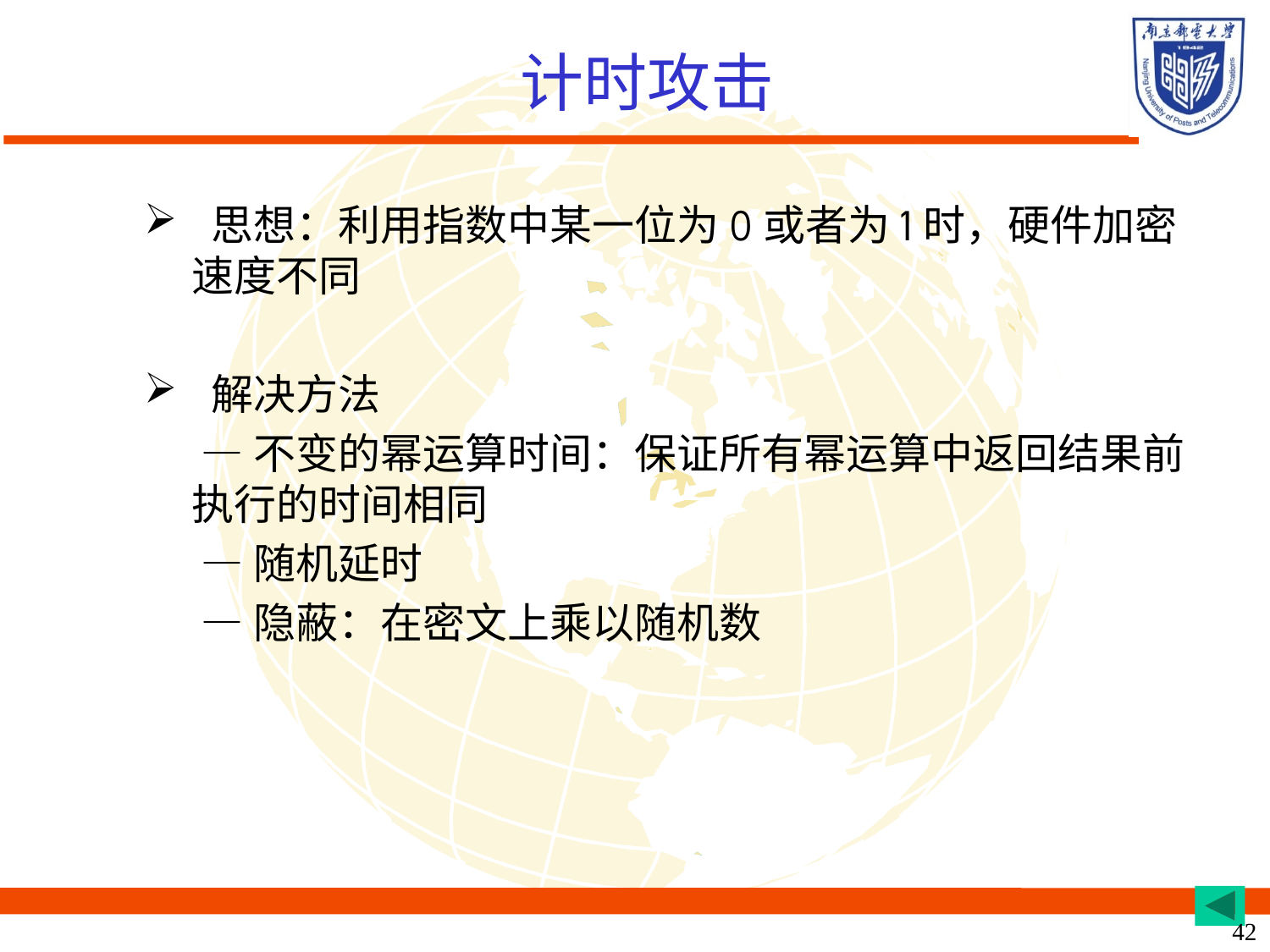

# 计时攻击
 思想：利用指数中某一位为0或者为1时，硬件加密速度不同

 解决方法
      —不变的幂运算时间：保证所有幂运算中返回结果前执行的时间相同
      —随机延时
      —隐蔽：在密文上乘以随机数

42